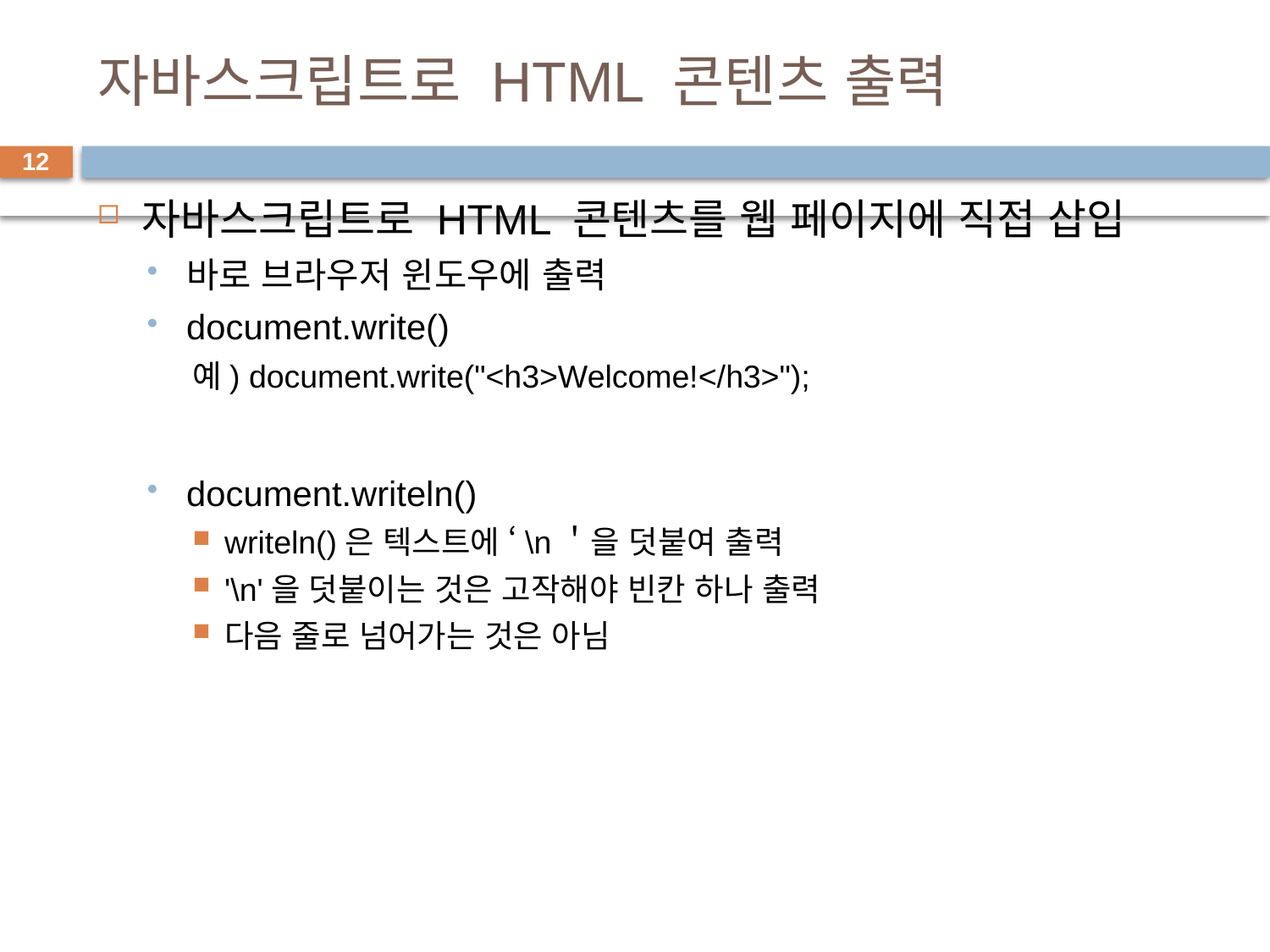

# 자바스크립트로 HTML 콘텐츠 출력
12
자바스크립트로 HTML 콘텐츠를 웹 페이지에 직접 삽입
바로 브라우저 윈도우에 출력
document.write()
예) document.write("<h3>Welcome!</h3>");

document.writeln()
writeln()은 텍스트에 ‘\n＇을 덧붙여 출력
'\n'을 덧붙이는 것은 고작해야 빈칸 하나 출력
다음 줄로 넘어가는 것은 아님